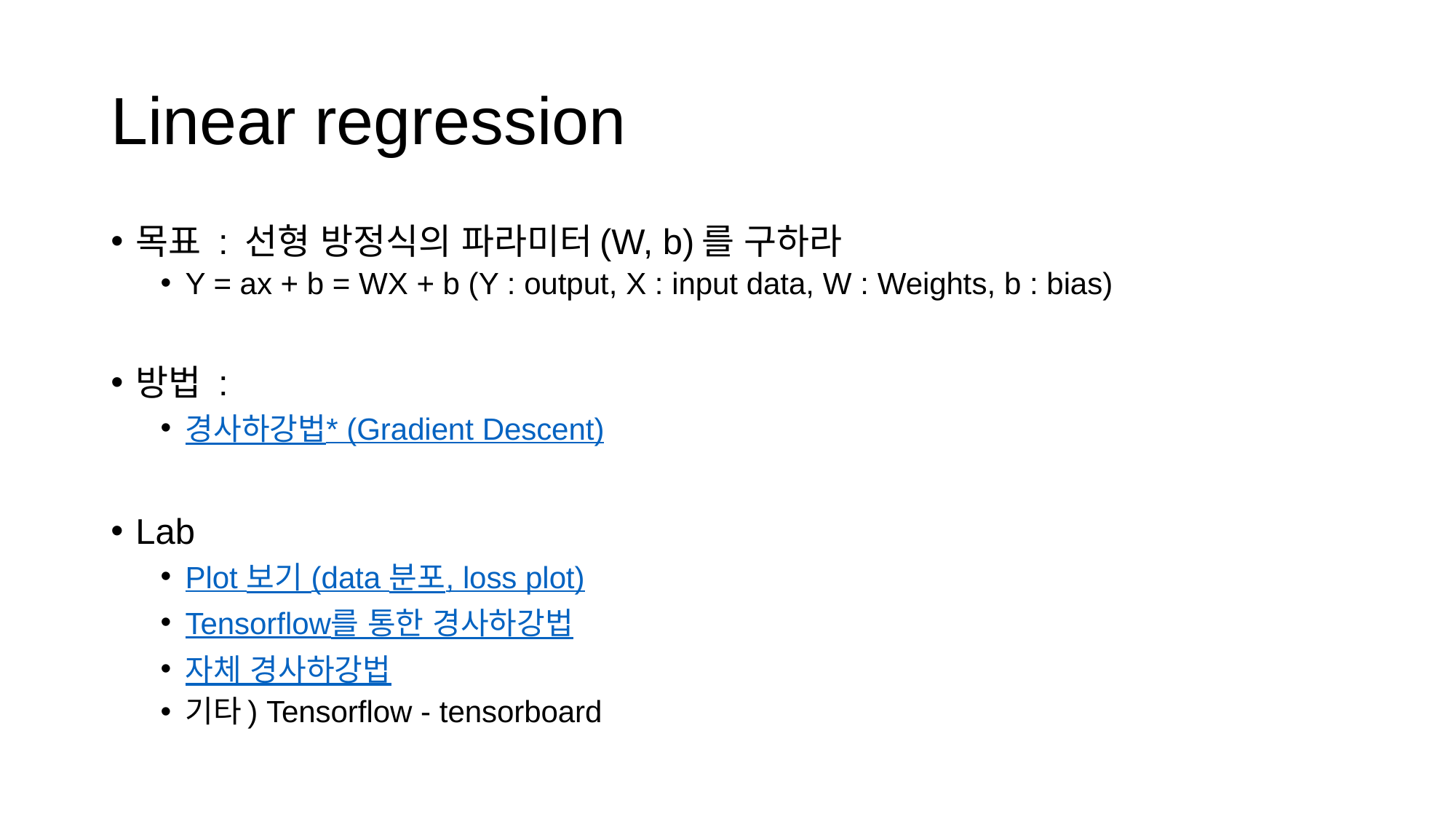

# Linear regression
목표 : 선형 방정식의 파라미터(W, b)를 구하라
Y = ax + b = WX + b (Y : output, X : input data, W : Weights, b : bias)

방법 :
경사하강법* (Gradient Descent)

Lab
Plot 보기 (data 분포, loss plot)
Tensorflow를 통한 경사하강법
자체 경사하강법
기타) Tensorflow - tensorboard